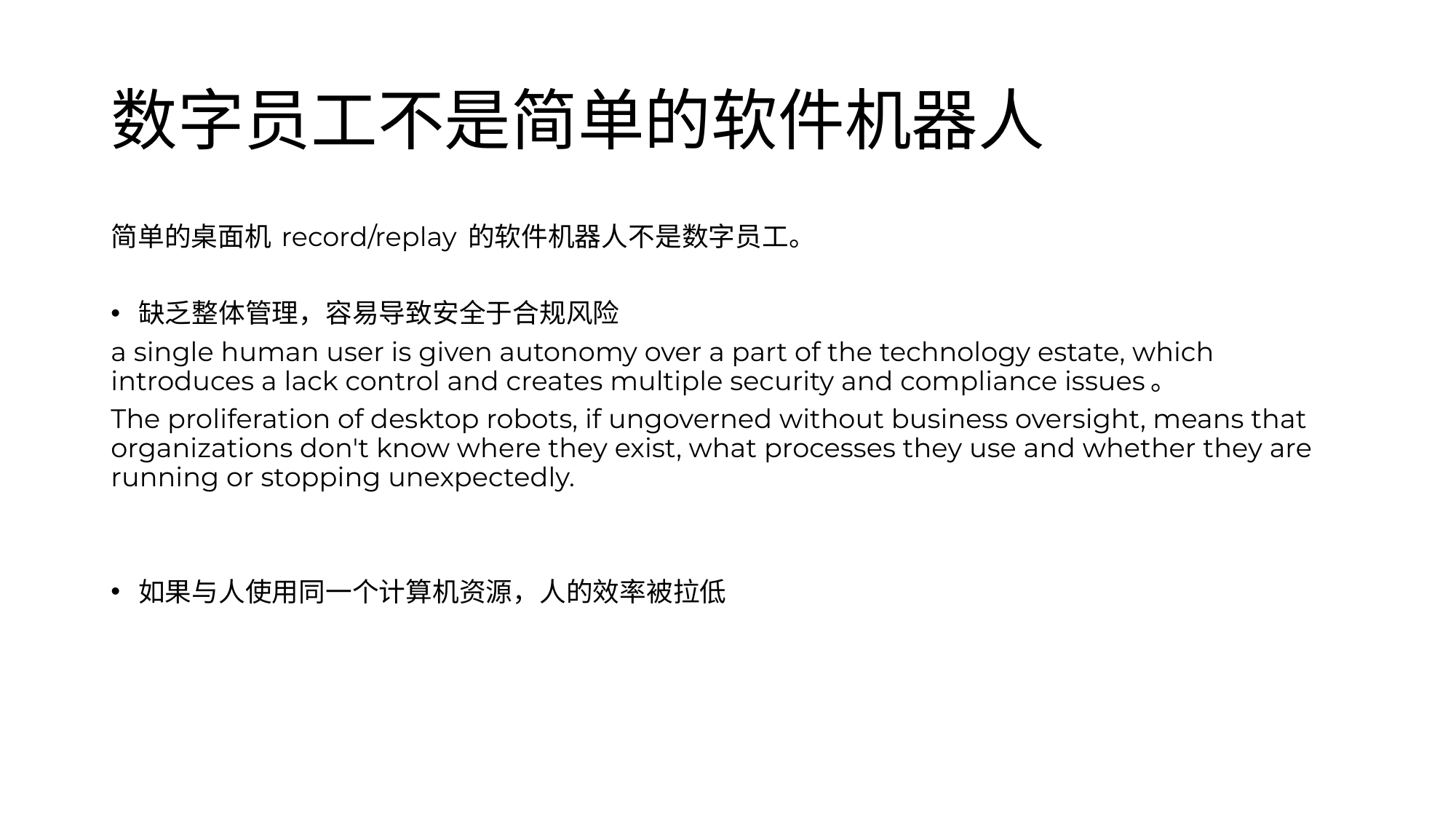

# 数字员工不是简单的软件机器人
简单的桌面机 record/replay 的软件机器人不是数字员工。

缺乏整体管理，容易导致安全于合规风险
a single human user is given autonomy over a part of the technology estate, which introduces a lack control and creates multiple security and compliance issues。
The proliferation of desktop robots, if ungoverned without business oversight, means that organizations don't know where they exist, what processes they use and whether they are running or stopping unexpectedly.

如果与人使用同一个计算机资源，人的效率被拉低